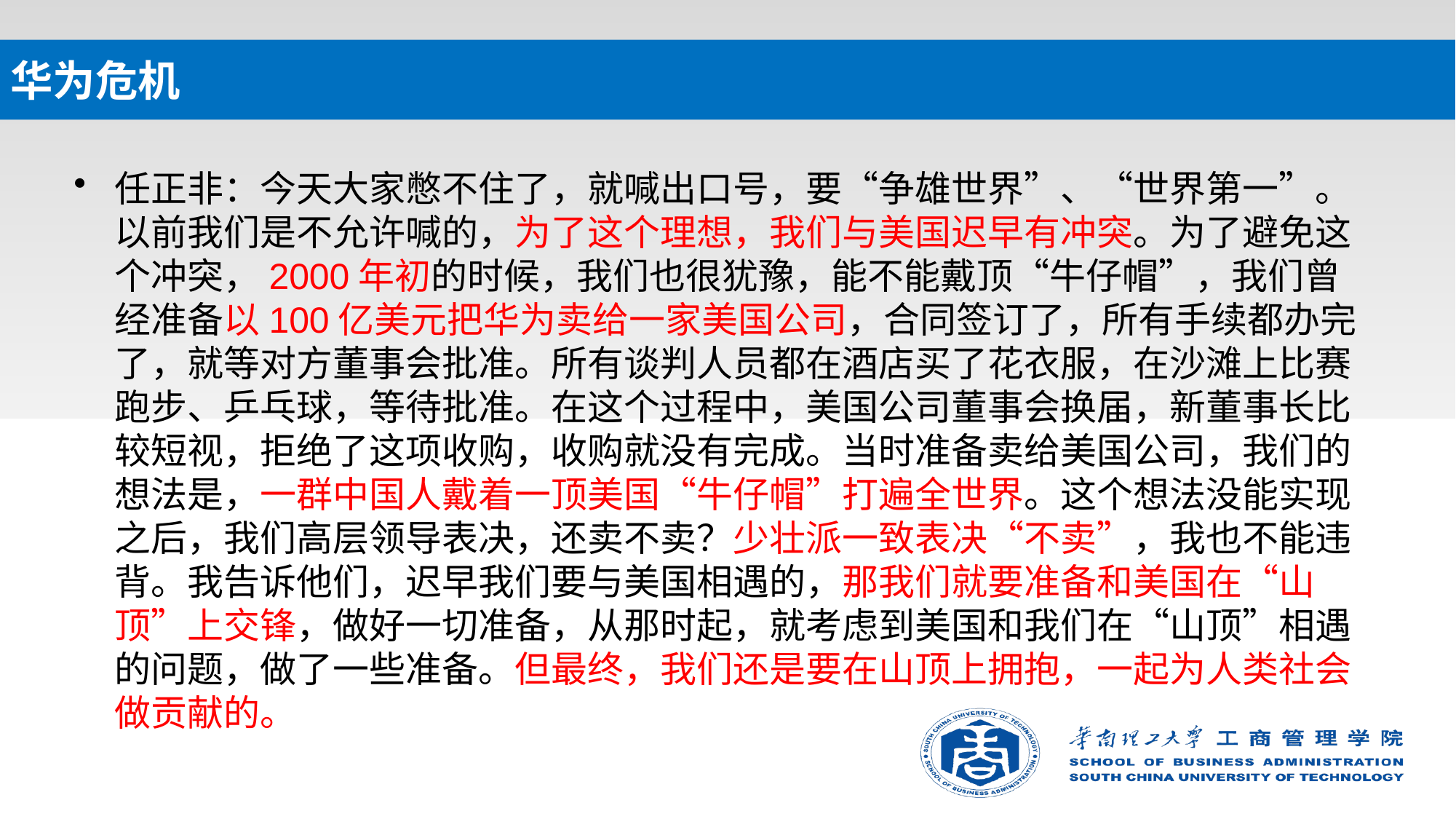

# 华为危机
任正非：今天大家憋不住了，就喊出口号，要“争雄世界”、“世界第一”。以前我们是不允许喊的，为了这个理想，我们与美国迟早有冲突。为了避免这个冲突，2000年初的时候，我们也很犹豫，能不能戴顶“牛仔帽”，我们曾经准备以100亿美元把华为卖给一家美国公司，合同签订了，所有手续都办完了，就等对方董事会批准。所有谈判人员都在酒店买了花衣服，在沙滩上比赛跑步、乒乓球，等待批准。在这个过程中，美国公司董事会换届，新董事长比较短视，拒绝了这项收购，收购就没有完成。当时准备卖给美国公司，我们的想法是，一群中国人戴着一顶美国“牛仔帽”打遍全世界。这个想法没能实现之后，我们高层领导表决，还卖不卖？少壮派一致表决“不卖”，我也不能违背。我告诉他们，迟早我们要与美国相遇的，那我们就要准备和美国在“山顶”上交锋，做好一切准备，从那时起，就考虑到美国和我们在“山顶”相遇的问题，做了一些准备。但最终，我们还是要在山顶上拥抱，一起为人类社会做贡献的。